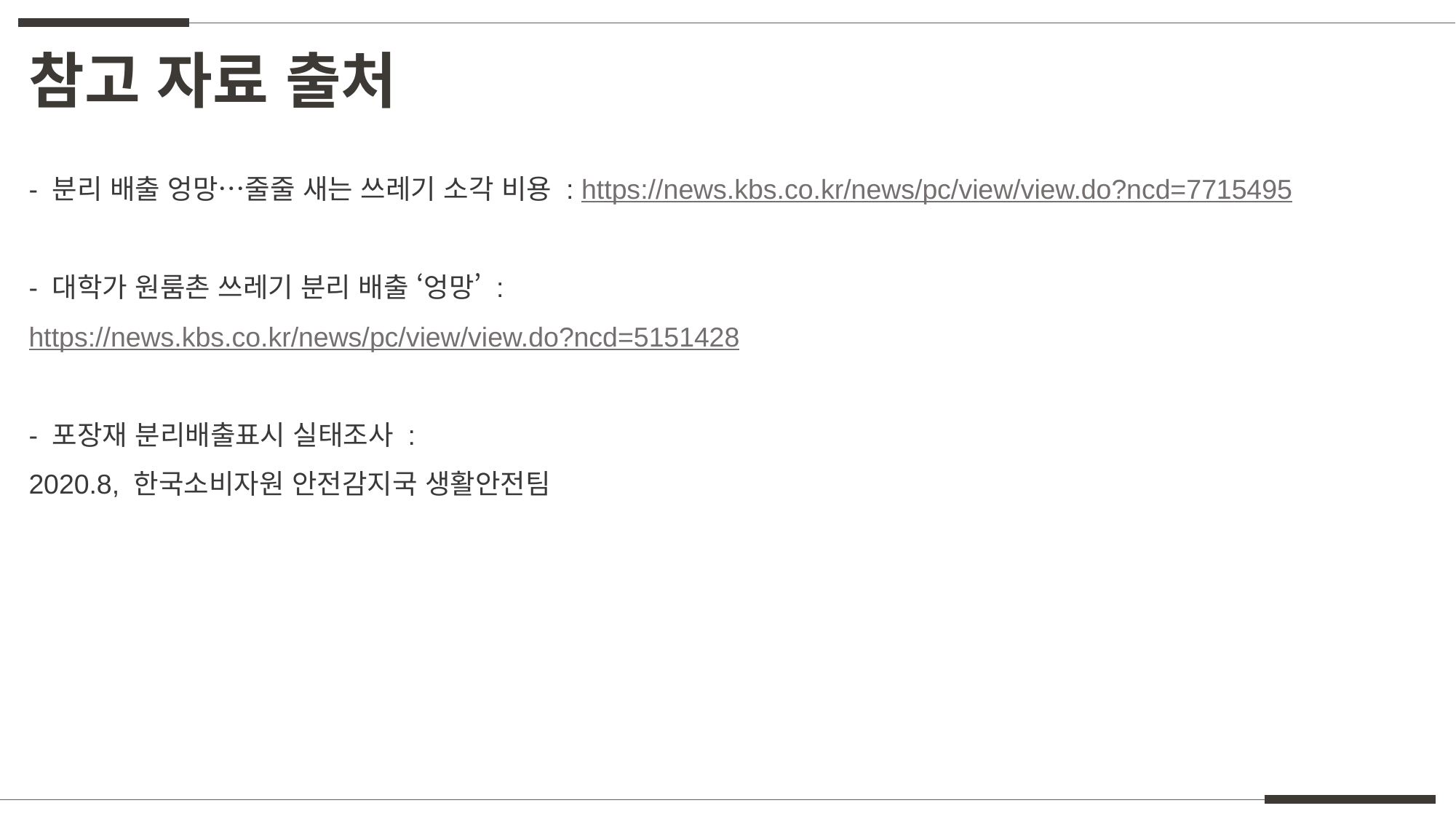

참고 자료 출처
- 분리 배출 엉망…줄줄 새는 쓰레기 소각 비용 : https://news.kbs.co.kr/news/pc/view/view.do?ncd=7715495

- 대학가 원룸촌 쓰레기 분리 배출 ‘엉망’ :
https://news.kbs.co.kr/news/pc/view/view.do?ncd=5151428

- 포장재 분리배출표시 실태조사 :
2020.8, 한국소비자원 안전감지국 생활안전팀